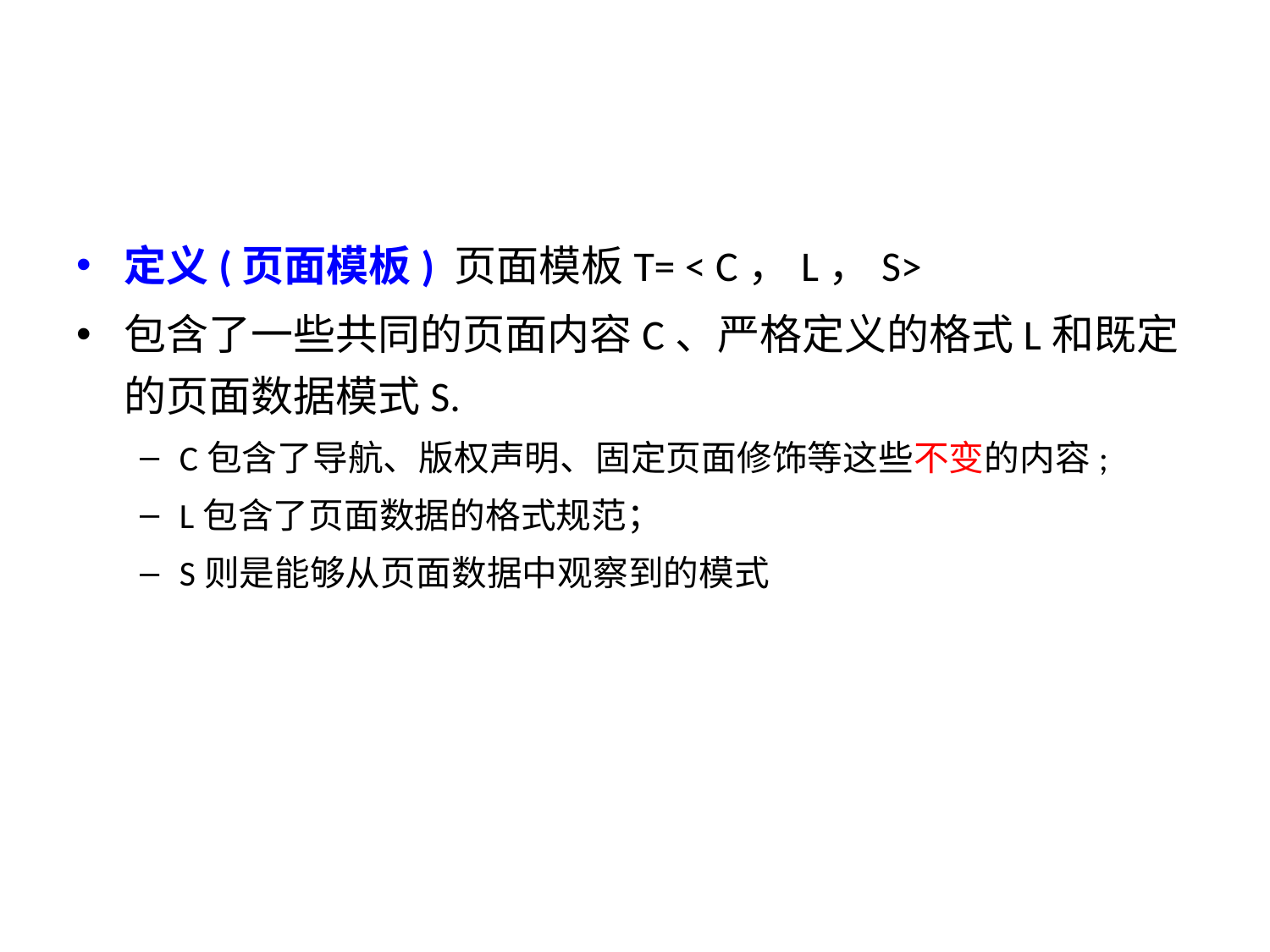

#
定义(页面模板) 页面模板T= < C，L，S>
包含了一些共同的页面内容C、严格定义的格式L和既定的页面数据模式S.
C包含了导航、版权声明、固定页面修饰等这些不变的内容;
L包含了页面数据的格式规范；
S则是能够从页面数据中观察到的模式